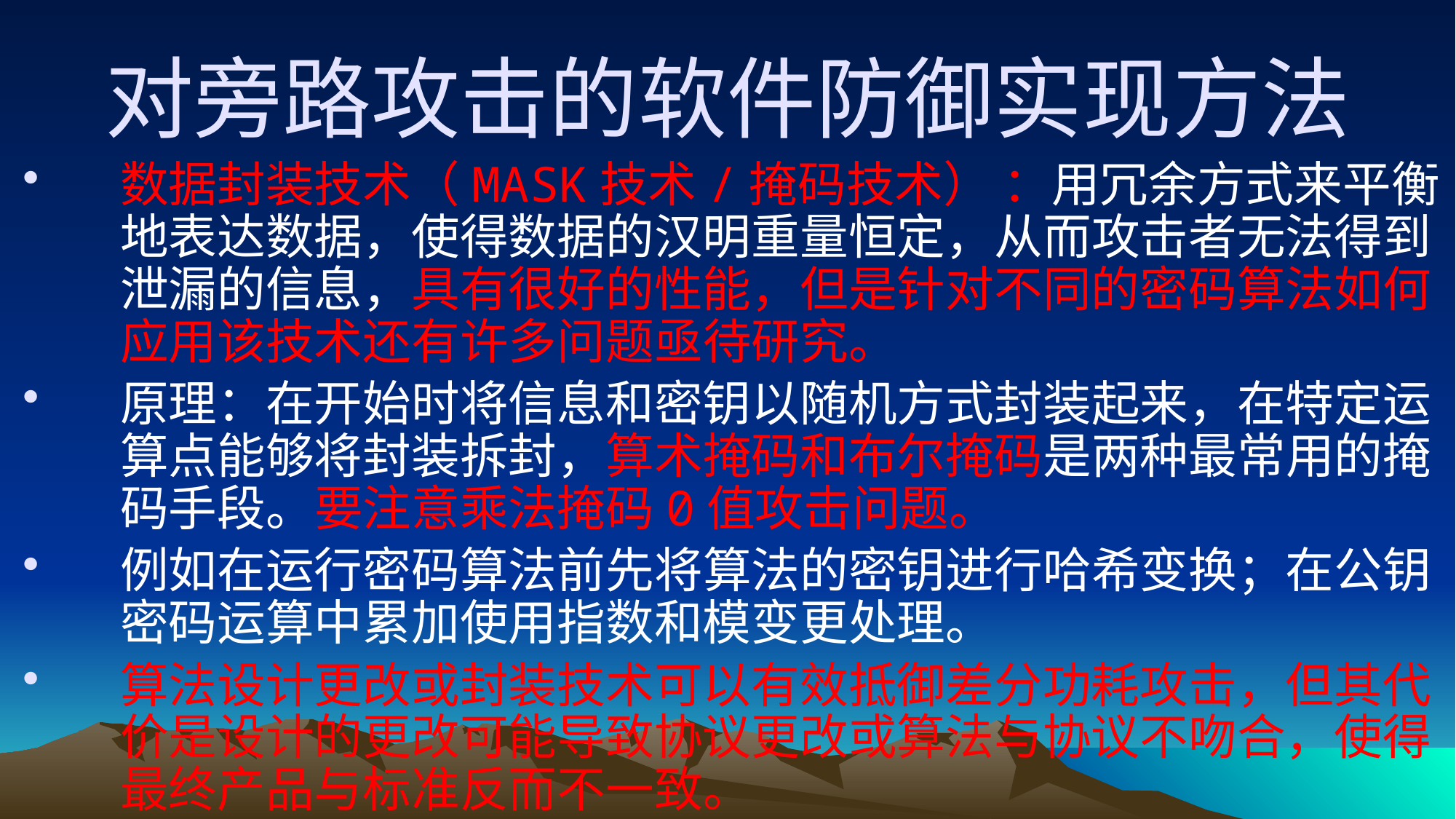

# 对旁路攻击的软件防御实现方法
数据封装技术（MASK技术/掩码技术） ：用冗余方式来平衡地表达数据，使得数据的汉明重量恒定，从而攻击者无法得到泄漏的信息，具有很好的性能，但是针对不同的密码算法如何应用该技术还有许多问题亟待研究。
原理：在开始时将信息和密钥以随机方式封装起来，在特定运算点能够将封装拆封，算术掩码和布尔掩码是两种最常用的掩码手段。要注意乘法掩码0值攻击问题。
例如在运行密码算法前先将算法的密钥进行哈希变换；在公钥密码运算中累加使用指数和模变更处理。
算法设计更改或封装技术可以有效抵御差分功耗攻击，但其代价是设计的更改可能导致协议更改或算法与协议不吻合，使得最终产品与标准反而不一致。